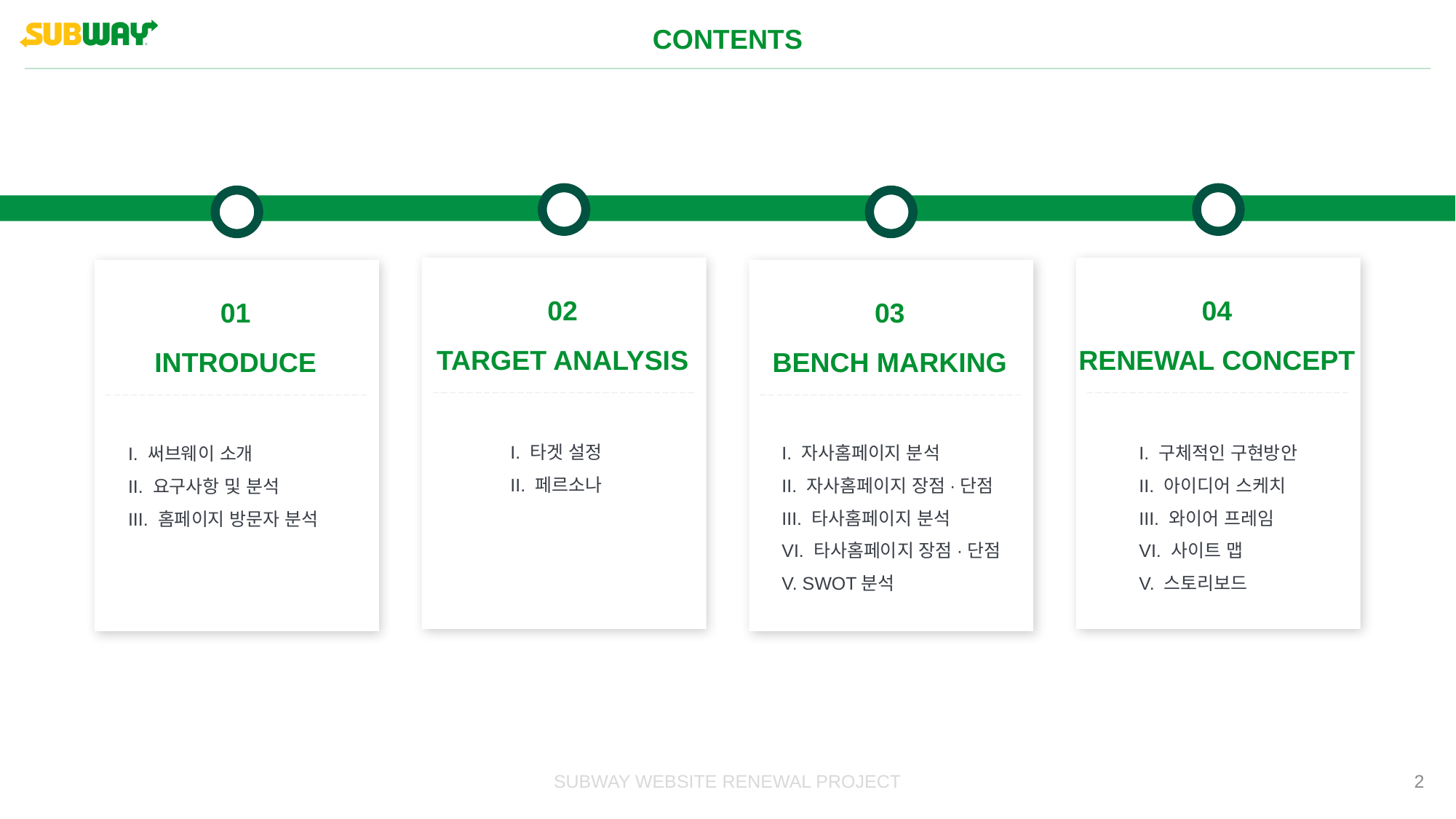

CONTENTS

02
TARGET ANALYSIS

04
RENEWAL CONCEPT

01
INTRODUCE
I. 써브웨이 소개
II. 요구사항 및 분석
III. 홈페이지 방문자 분석

03
BENCH MARKING

I. 타겟 설정
II. 페르소나
I. 자사홈페이지 분석
II. 자사홈페이지 장점·단점
III. 타사홈페이지 분석
VI. 타사홈페이지 장점·단점
V. SWOT분석
I. 구체적인 구현방안
II. 아이디어 스케치
III. 와이어 프레임
VI. 사이트 맵
V. 스토리보드
SUBWAY WEBSITE RENEWAL PROJECT
2